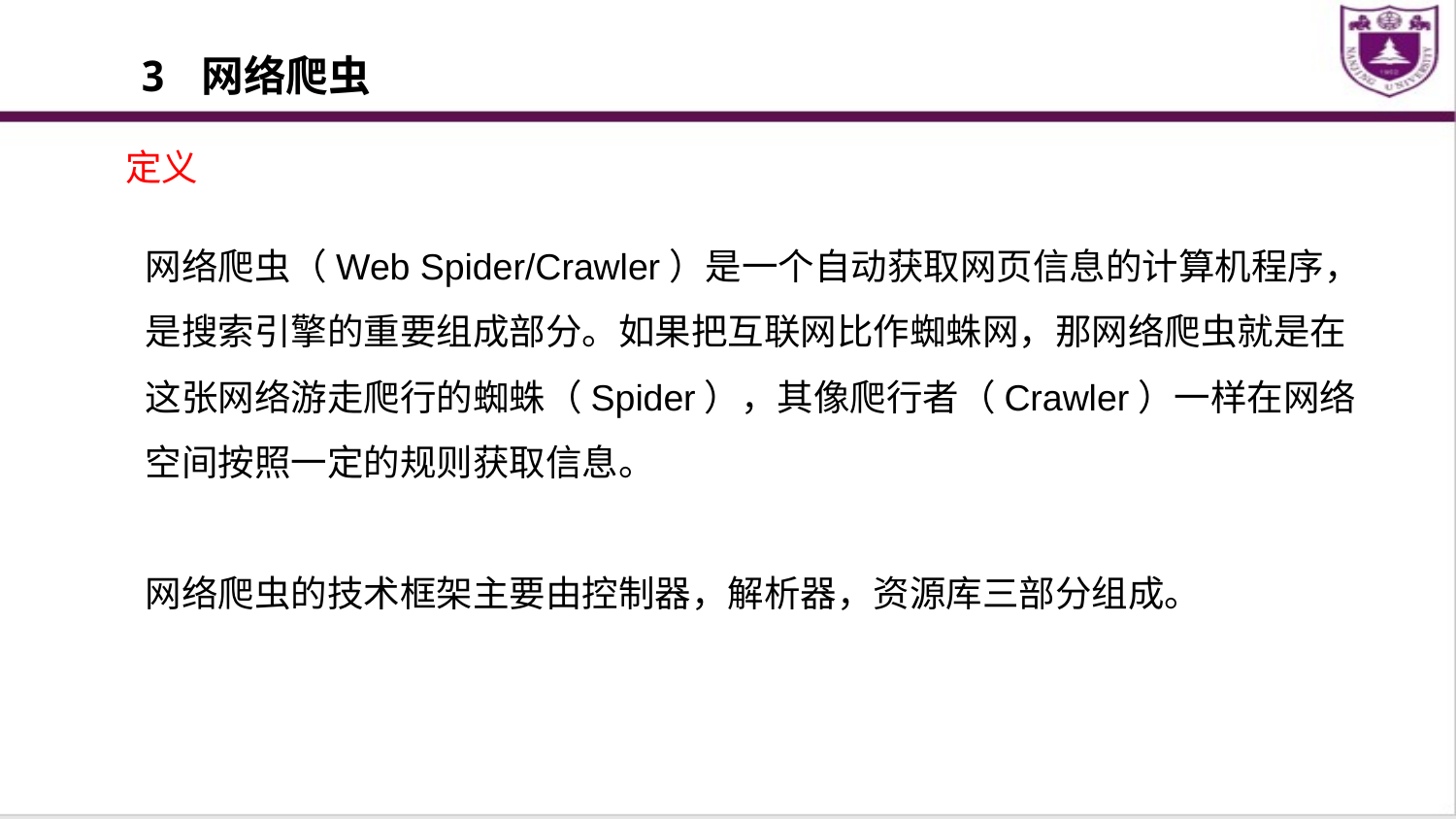

3 网络爬虫
  定义
网络爬虫（Web Spider/Crawler）是一个自动获取网页信息的计算机程序，是搜索引擎的重要组成部分。如果把互联网比作蜘蛛网，那网络爬虫就是在这张网络游走爬行的蜘蛛（Spider），其像爬行者（Crawler）一样在网络空间按照一定的规则获取信息。

网络爬虫的技术框架主要由控制器，解析器，资源库三部分组成。